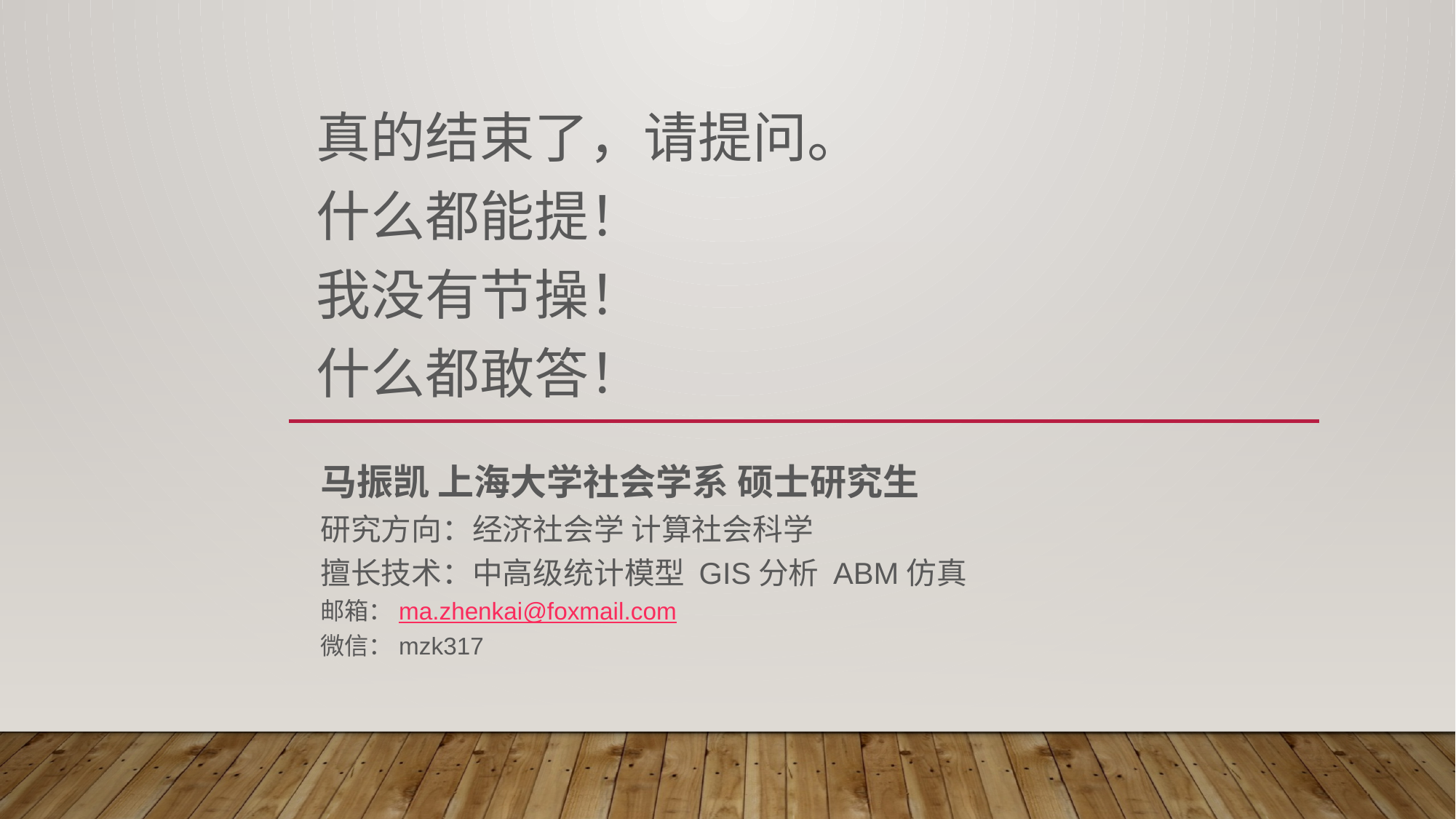

# 真的结束了，请提问。 什么都能提！ 我没有节操！ 什么都敢答！
马振凯 上海大学社会学系 硕士研究生
研究方向：经济社会学 计算社会科学
擅长技术：中高级统计模型 GIS分析 ABM仿真
邮箱：ma.zhenkai@foxmail.com
微信：mzk317